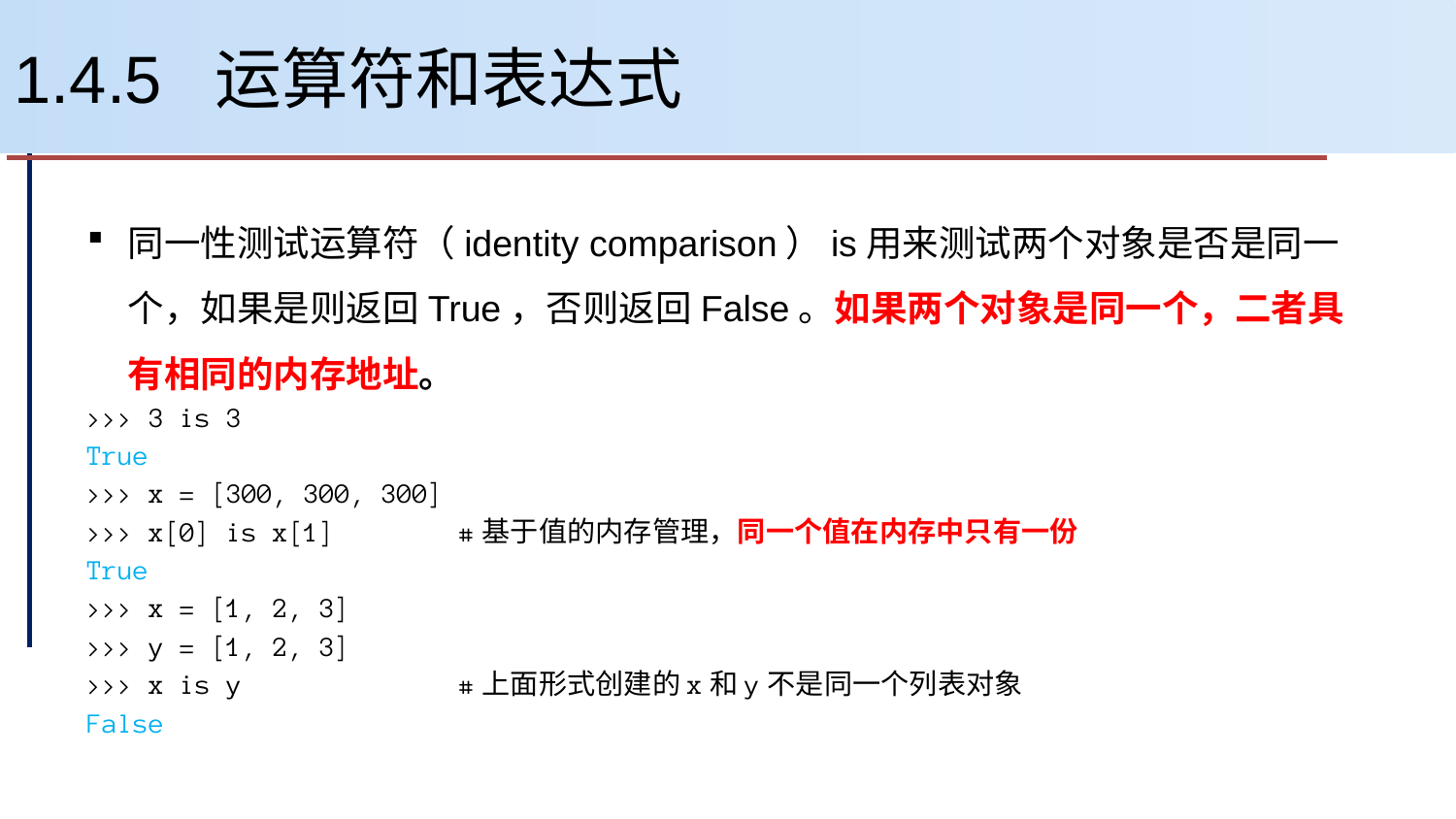

# 1.4.5  运算符和表达式
同一性测试运算符（identity comparison）is用来测试两个对象是否是同一个，如果是则返回True，否则返回False。如果两个对象是同一个，二者具有相同的内存地址。
>>> 3 is 3
True
>>> x = [300, 300, 300]
>>> x[0] is x[1]        #基于值的内存管理，同一个值在内存中只有一份
True
>>> x = [1, 2, 3]
>>> y = [1, 2, 3]
>>> x is y              #上面形式创建的x和y不是同一个列表对象
False